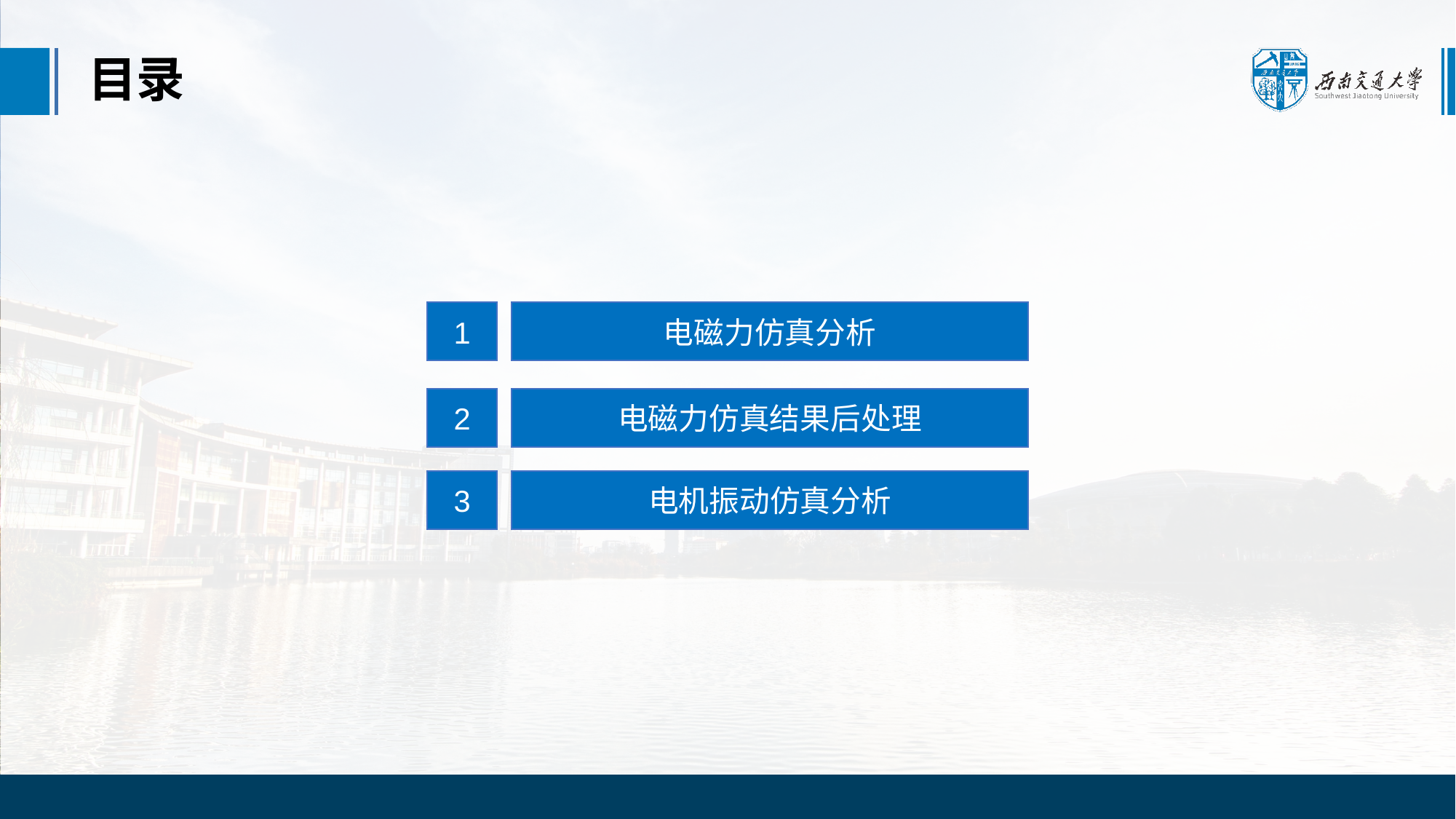

目录
1
电磁力仿真分析
2
电磁力仿真结果后处理
3
电机振动仿真分析